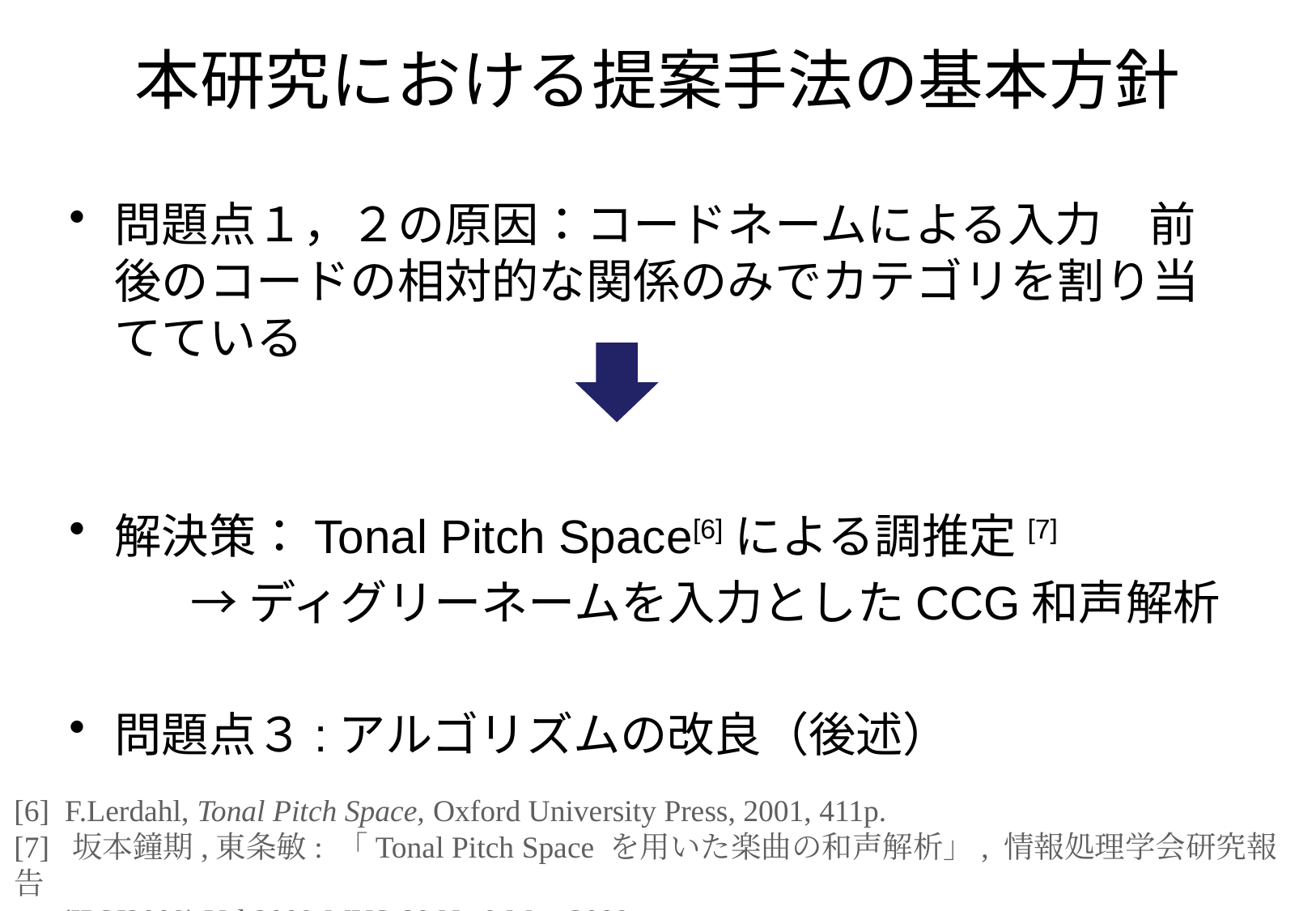

本研究における提案手法の基本方針
問題点１，２の原因：コードネームによる入力　前後のコードの相対的な関係のみでカテゴリを割り当てている

解決策：Tonal Pitch Space[6]による調推定[7]
	→ディグリーネームを入力としたCCG和声解析

問題点３:アルゴリズムの改良（後述）

# [6]  F.Lerdahl, Tonal Pitch Space, Oxford University Press, 2001, 411p.
[7]  坂本鐘期,東条敏: 「Tonal Pitch Space を用いた楽曲の和声解析」, 情報処理学会研究報告
      (IPSJ2009),Vol.2009-MUS-80 No.9,May 2009